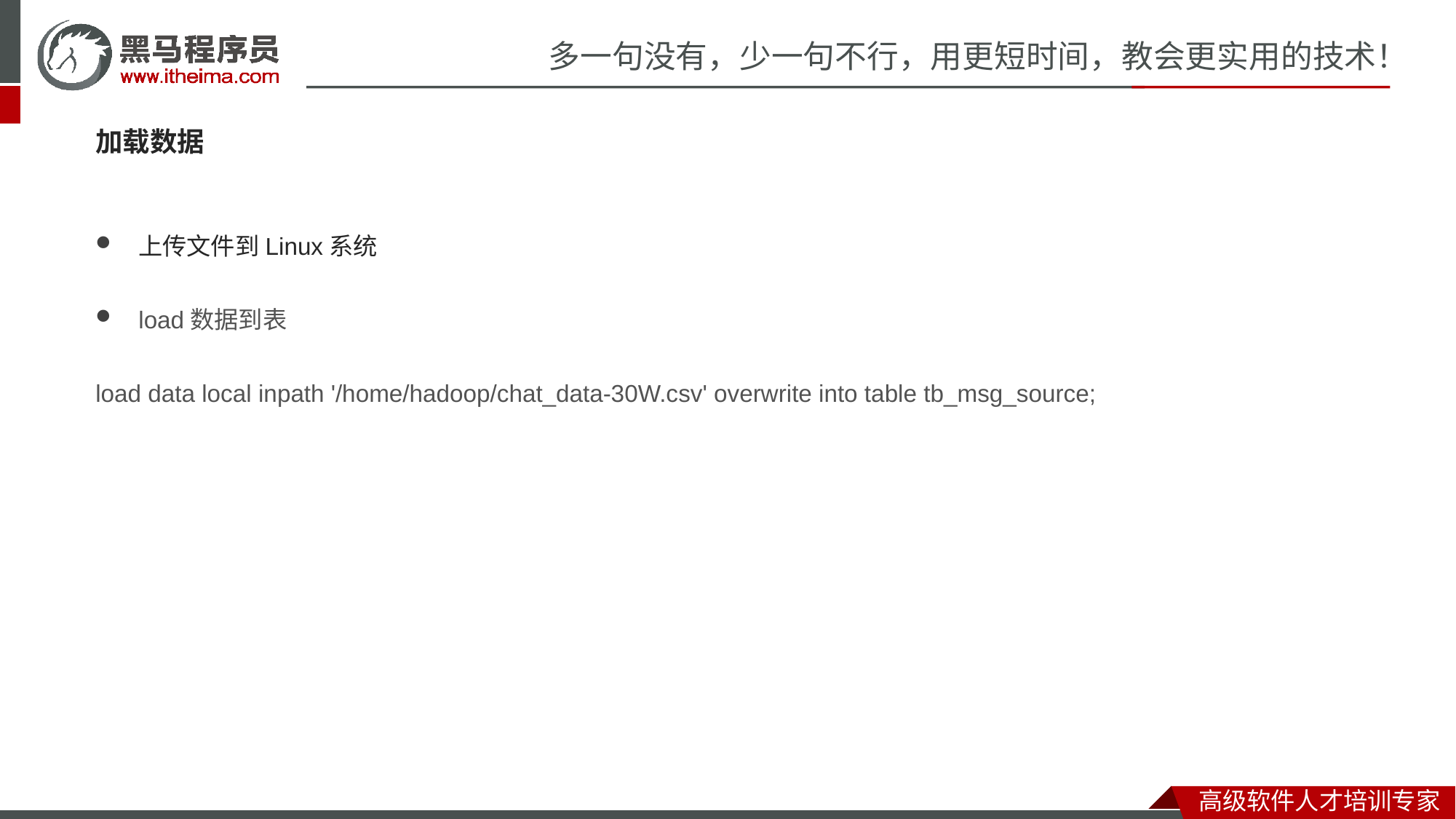

加载数据
上传文件到Linux系统
load数据到表
load data local inpath '/home/hadoop/chat_data-30W.csv' overwrite into table tb_msg_source;